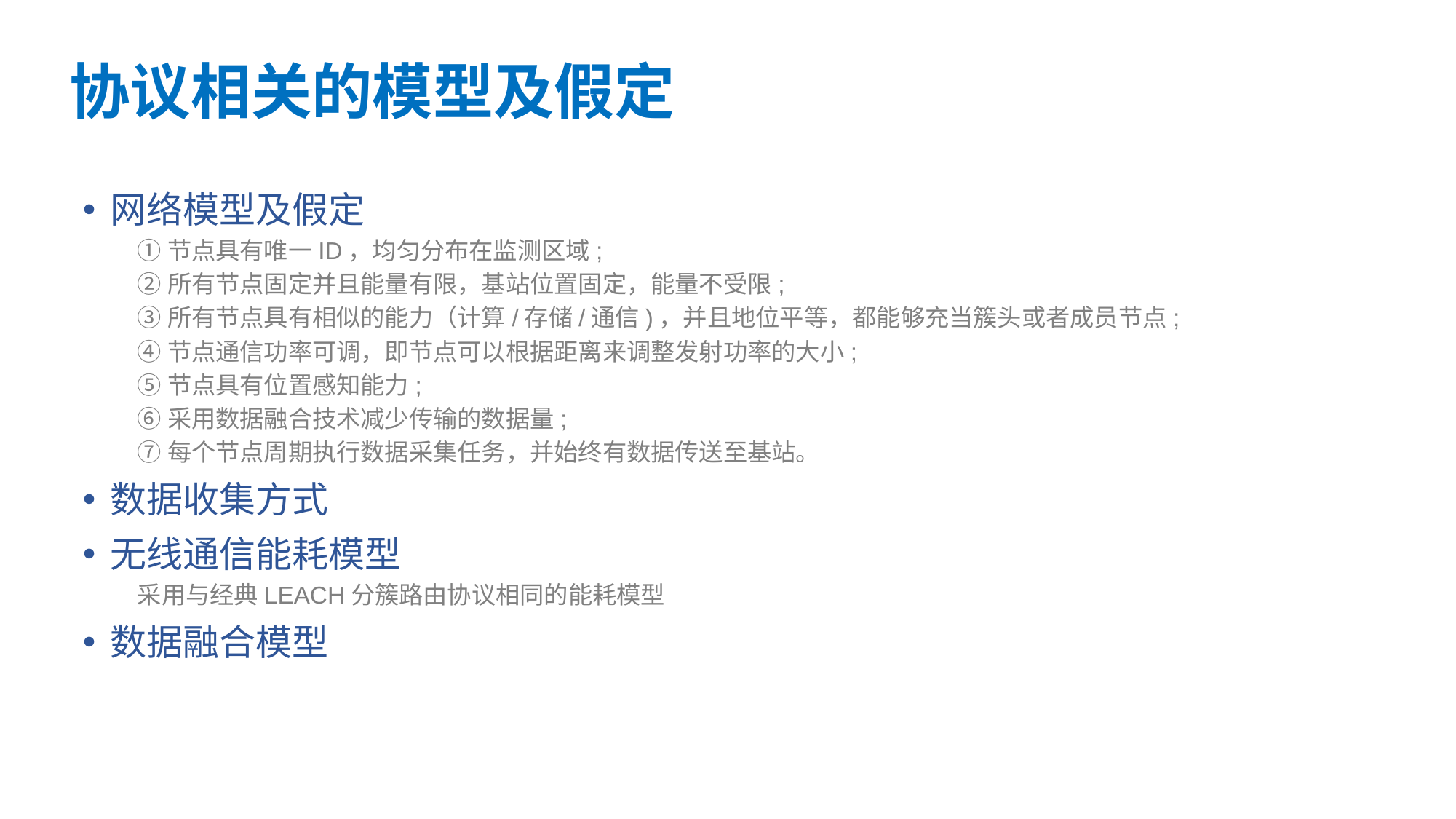

# 协议相关的模型及假定
网络模型及假定
①节点具有唯一ID，均匀分布在监测区域;
②所有节点固定并且能量有限，基站位置固定，能量不受限;
③所有节点具有相似的能力（计算/存储/通信)，并且地位平等，都能够充当簇头或者成员节点;
④节点通信功率可调，即节点可以根据距离来调整发射功率的大小;
⑤节点具有位置感知能力;
⑥采用数据融合技术减少传输的数据量;
⑦每个节点周期执行数据采集任务，并始终有数据传送至基站。
数据收集方式
无线通信能耗模型
采用与经典LEACH分簇路由协议相同的能耗模型
数据融合模型